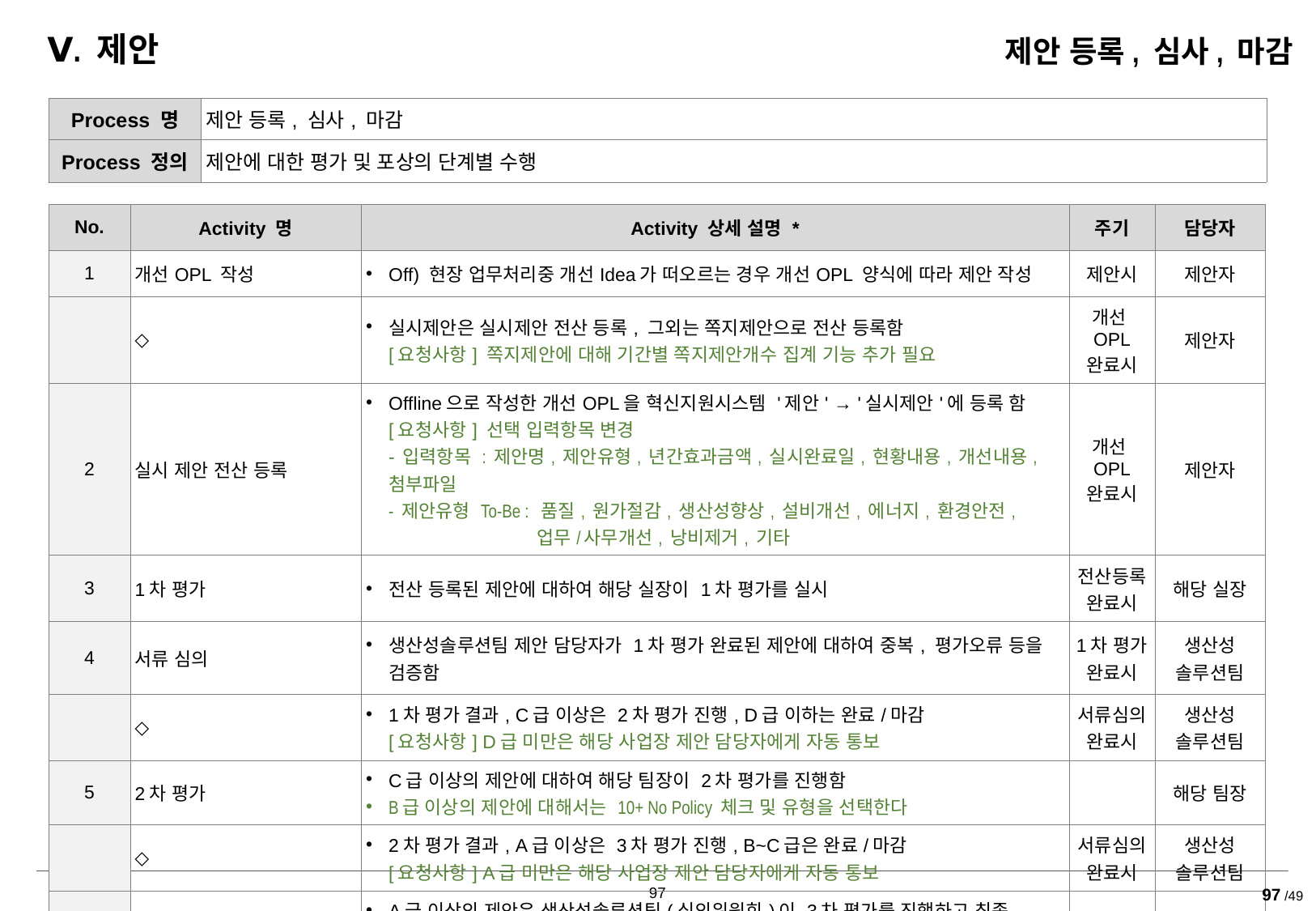

Ⅴ. 제안
제안 등록, 심사, 마감
| Process 명 | 제안 등록, 심사, 마감 |
| --- | --- |
| Process 정의 | 제안에 대한 평가 및 포상의 단계별 수행 |
| No. | Activity 명 | Activity 상세 설명 \* | 주기 | 담당자 |
| --- | --- | --- | --- | --- |
| 1 | 개선OPL 작성 | Off) 현장 업무처리중 개선Idea가 떠오르는 경우 개선OPL 양식에 따라 제안 작성 | 제안시 | 제안자 |
|  | ◇ | 실시제안은 실시제안 전산 등록, 그외는 쪽지제안으로 전산 등록함 [요청사항] 쪽지제안에 대해 기간별 쪽지제안개수 집계 기능 추가 필요 | 개선OPL 완료시 | 제안자 |
| 2 | 실시 제안 전산 등록 | Offline으로 작성한 개선OPL을 혁신지원시스템 '제안' → '실시제안'에 등록 함 [요청사항] 선택 입력항목 변경 - 입력항목 : 제안명, 제안유형, 년간효과금액, 실시완료일, 현황내용, 개선내용, 첨부파일 - 제안유형 To-Be : 품질, 원가절감, 생산성향상, 설비개선, 에너지, 환경안전, 업무/사무개선, 낭비제거, 기타 | 개선OPL 완료시 | 제안자 |
| 3 | 1차 평가 | 전산 등록된 제안에 대하여 해당 실장이 1차 평가를 실시 | 전산등록완료시 | 해당 실장 |
| 4 | 서류 심의 | 생산성솔루션팀 제안 담당자가 1차 평가 완료된 제안에 대하여 중복, 평가오류 등을 검증함 | 1차 평가 완료시 | 생산성 솔루션팀 |
|  | ◇ | 1차 평가 결과, C급 이상은 2차 평가 진행, D급 이하는 완료/마감 [요청사항] D급 미만은 해당 사업장 제안 담당자에게 자동 통보 | 서류심의 완료시 | 생산성 솔루션팀 |
| 5 | 2차 평가 | C급 이상의 제안에 대하여 해당 팀장이 2차 평가를 진행함 B급 이상의 제안에 대해서는 10+ No Policy 체크 및 유형을 선택한다 |  | 해당 팀장 |
|  | ◇ | 2차 평가 결과, A급 이상은 3차 평가 진행, B~C급은 완료/마감 [요청사항] A급 미만은 해당 사업장 제안 담당자에게 자동 통보 | 서류심의 완료시 | 생산성 솔루션팀 |
| 6 | 3차 평가 | A급 이상의 제안은 생산성솔루션팀(심의위원회)이 3차 평가를 진행하고 최종 의사결정 함 |  | 생산담당 |
97 /49